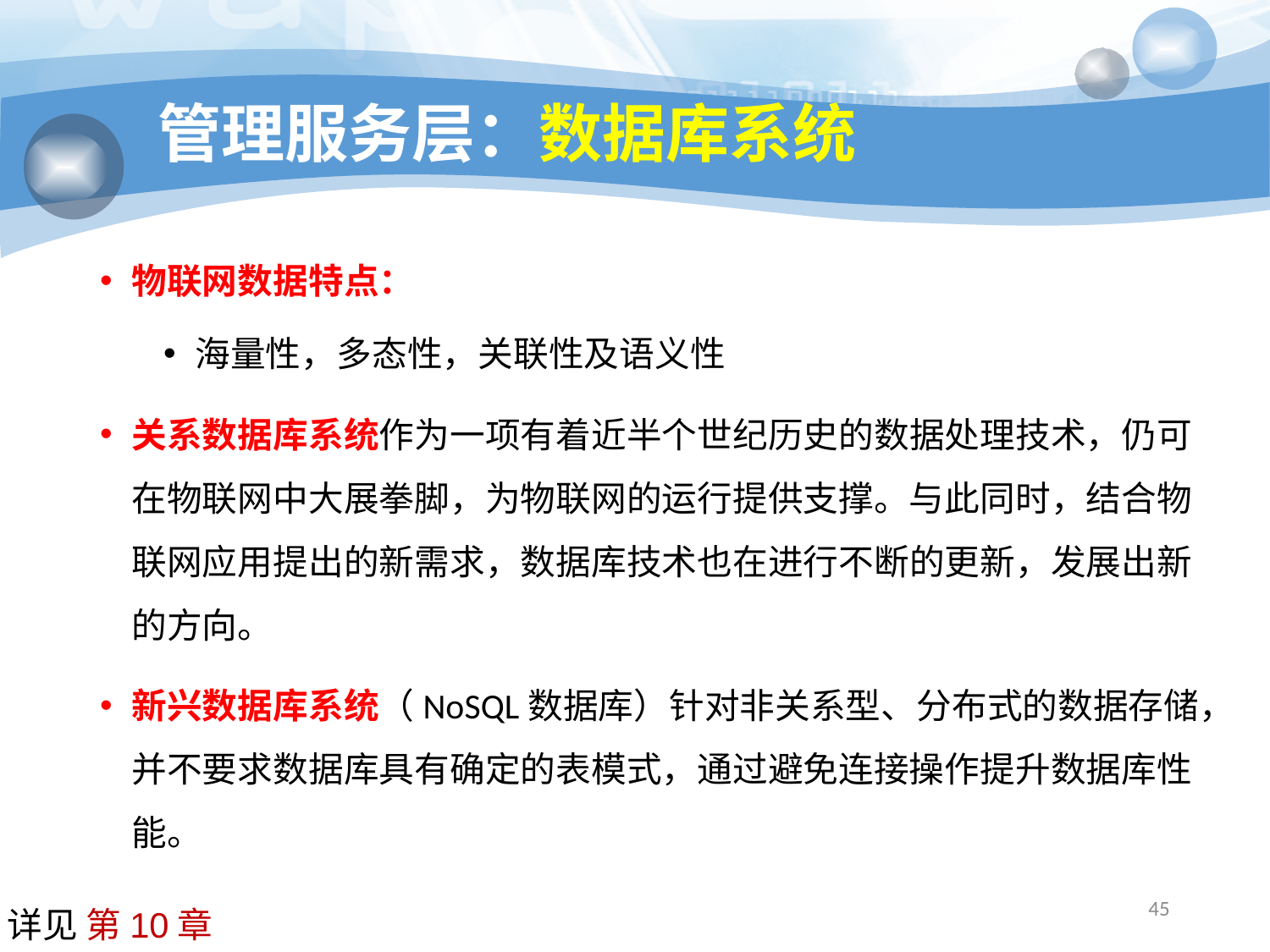

# 管理服务层：数据库系统
物联网数据特点：
海量性，多态性，关联性及语义性
关系数据库系统作为一项有着近半个世纪历史的数据处理技术，仍可在物联网中大展拳脚，为物联网的运行提供支撑。与此同时，结合物联网应用提出的新需求，数据库技术也在进行不断的更新，发展出新的方向。
新兴数据库系统（NoSQL数据库）针对非关系型、分布式的数据存储，并不要求数据库具有确定的表模式，通过避免连接操作提升数据库性能。

45
详见 第10章